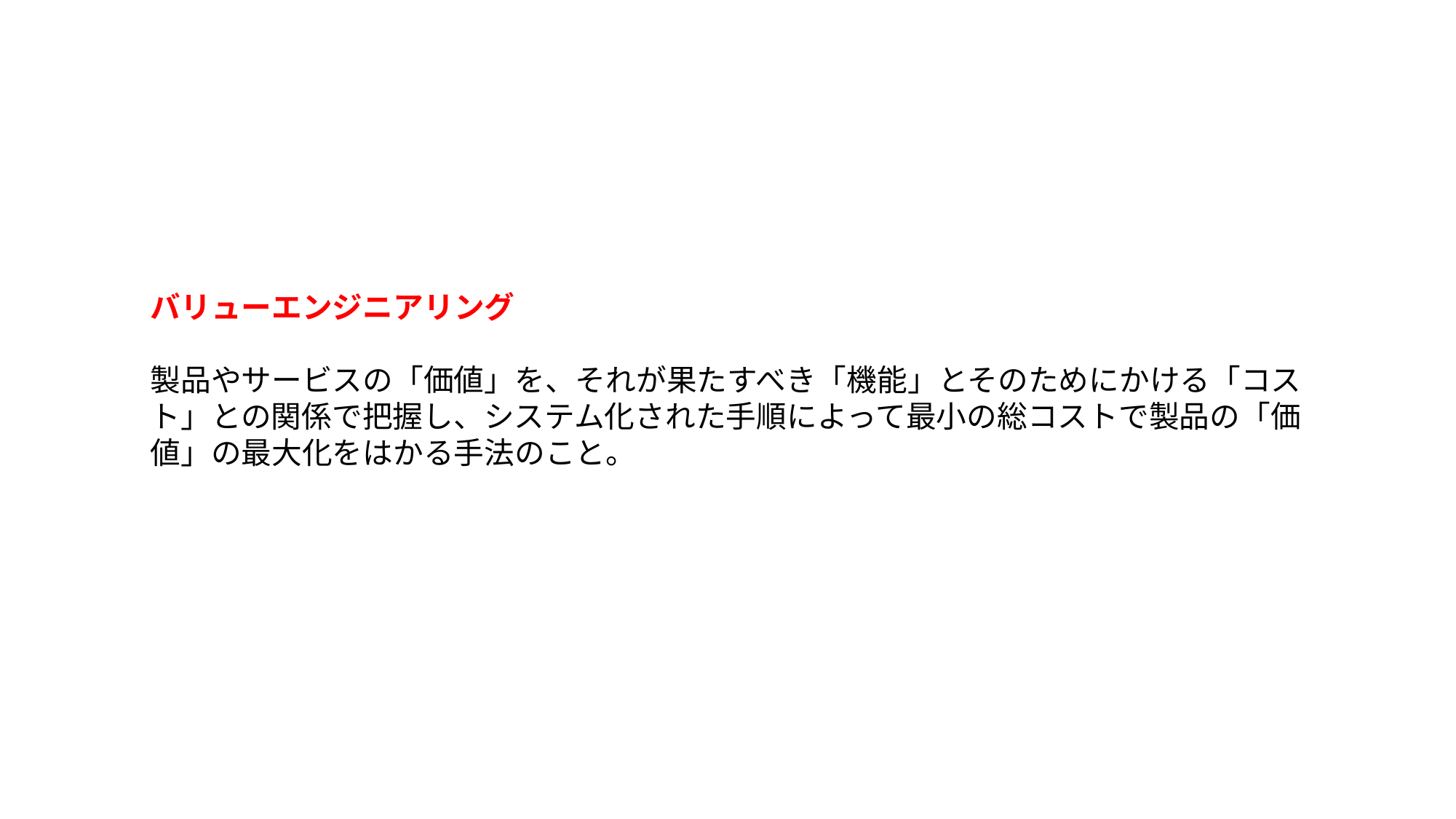

バリューエンジニアリング

製品やサービスの「価値」を、それが果たすべき「機能」とそのためにかける「コスト」との関係で把握し、システム化された手順によって最小の総コストで製品の「価値」の最大化をはかる手法のこと。